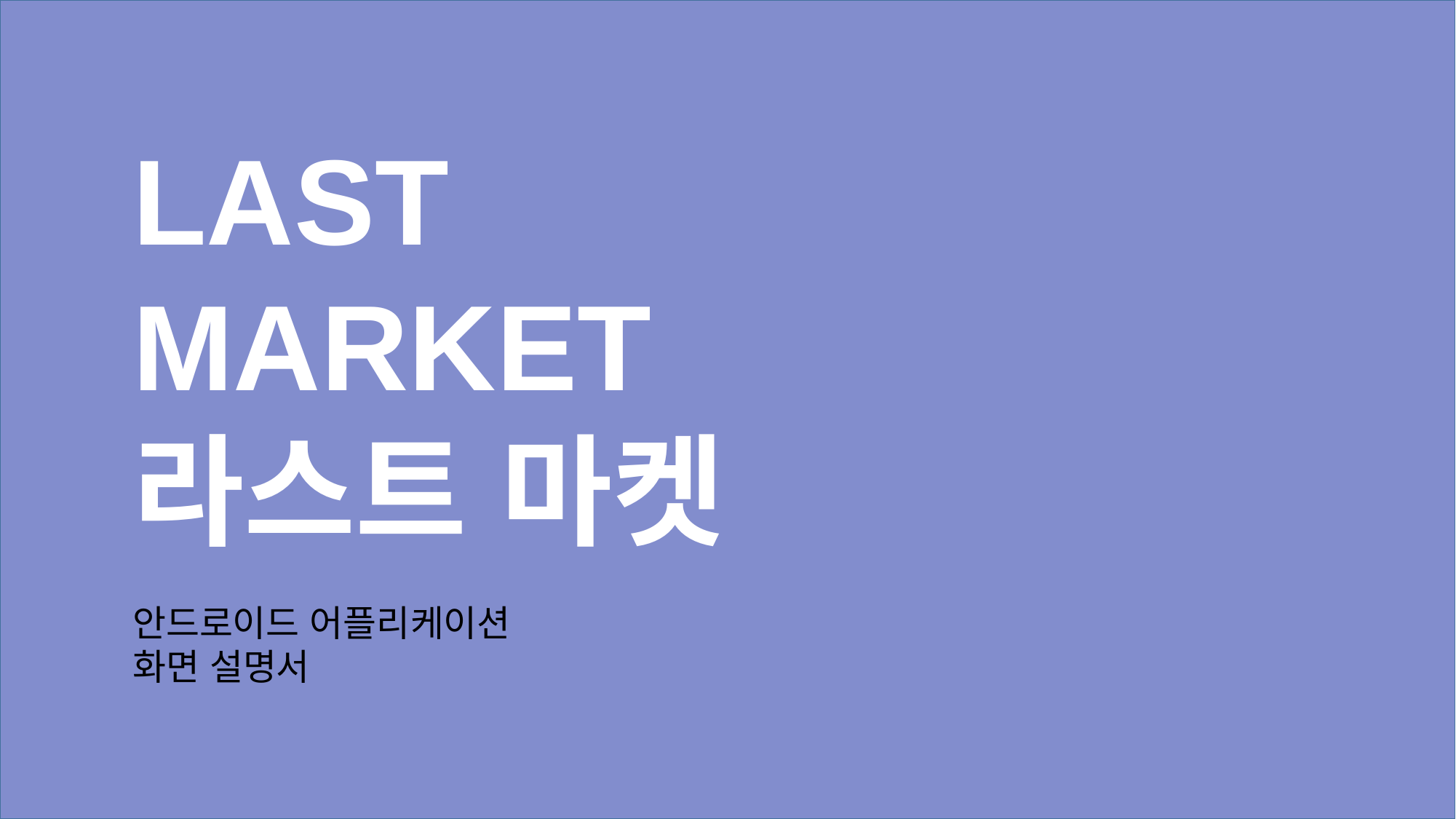

LAST MARKET
라스트 마켓

안드로이드 어플리케이션
화면 설명서